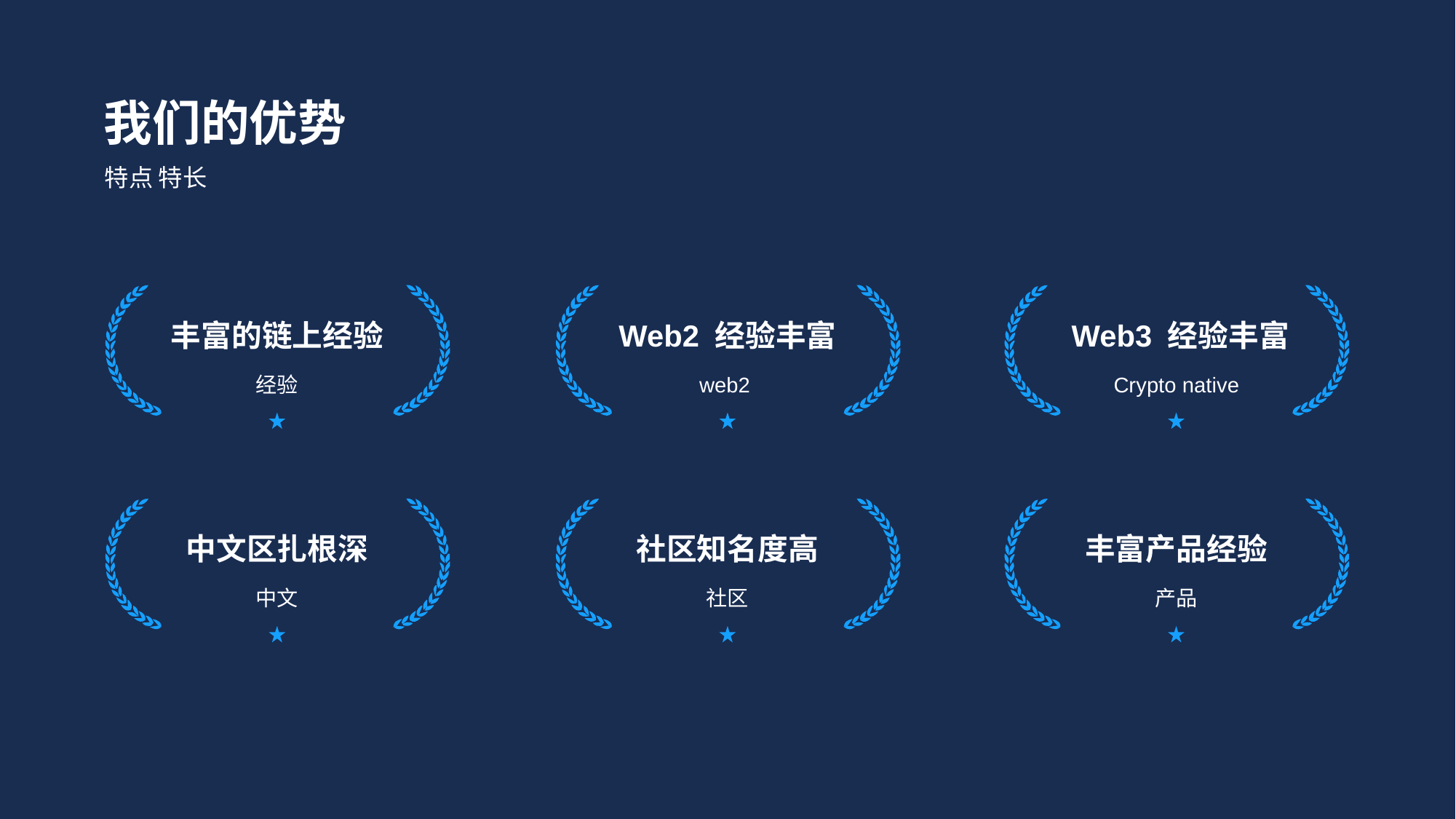

我们的优势
特点 特长

丰富的链上经验
经验
Web2 经验丰富
web2
 Web3 经验丰富
Crypto native

中文区扎根深
中文
社区知名度高
社区
丰富产品经验
产品